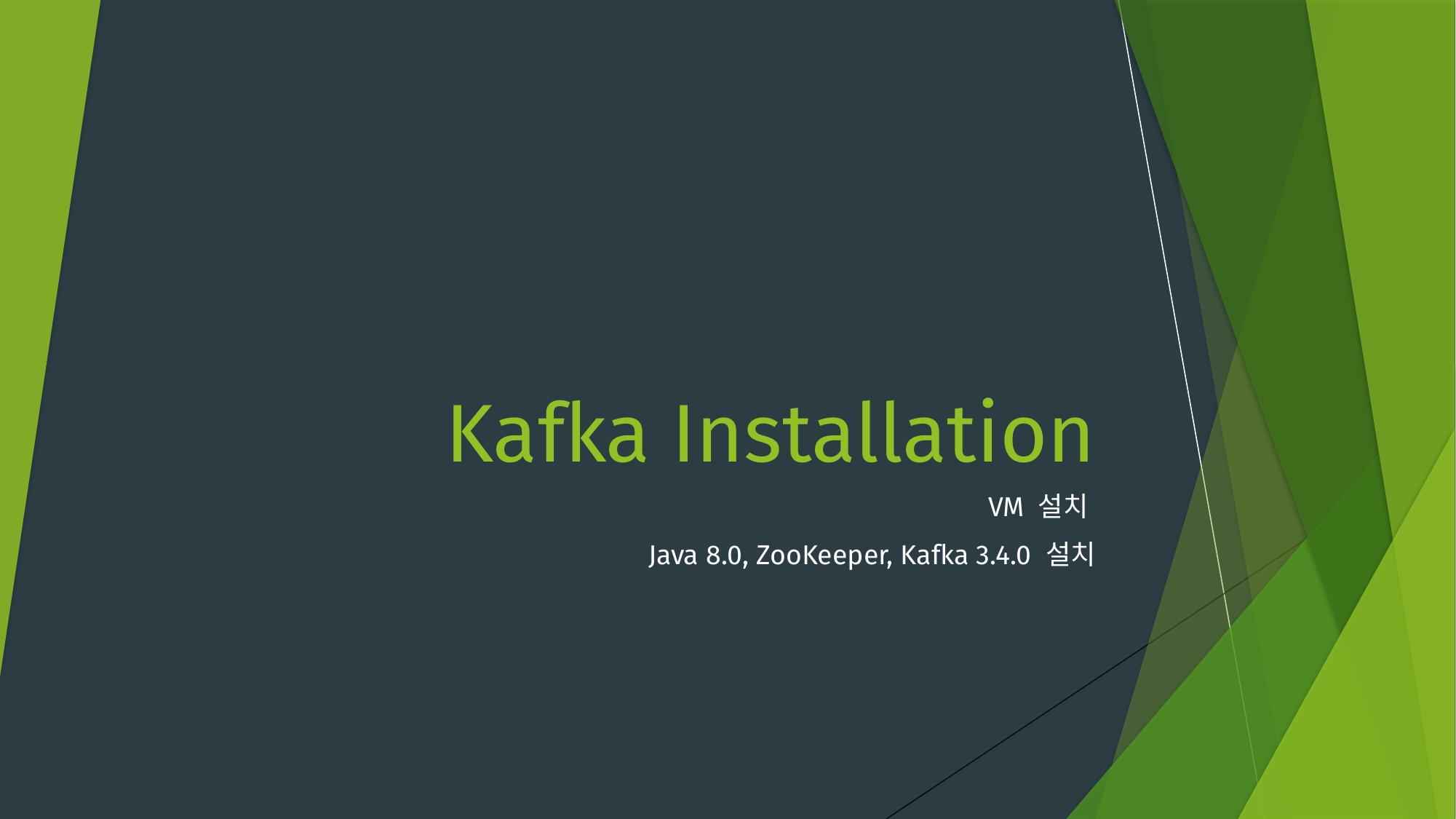

# Kafka Installation
VM 설치
Java 8.0, ZooKeeper, Kafka 3.4.0 설치